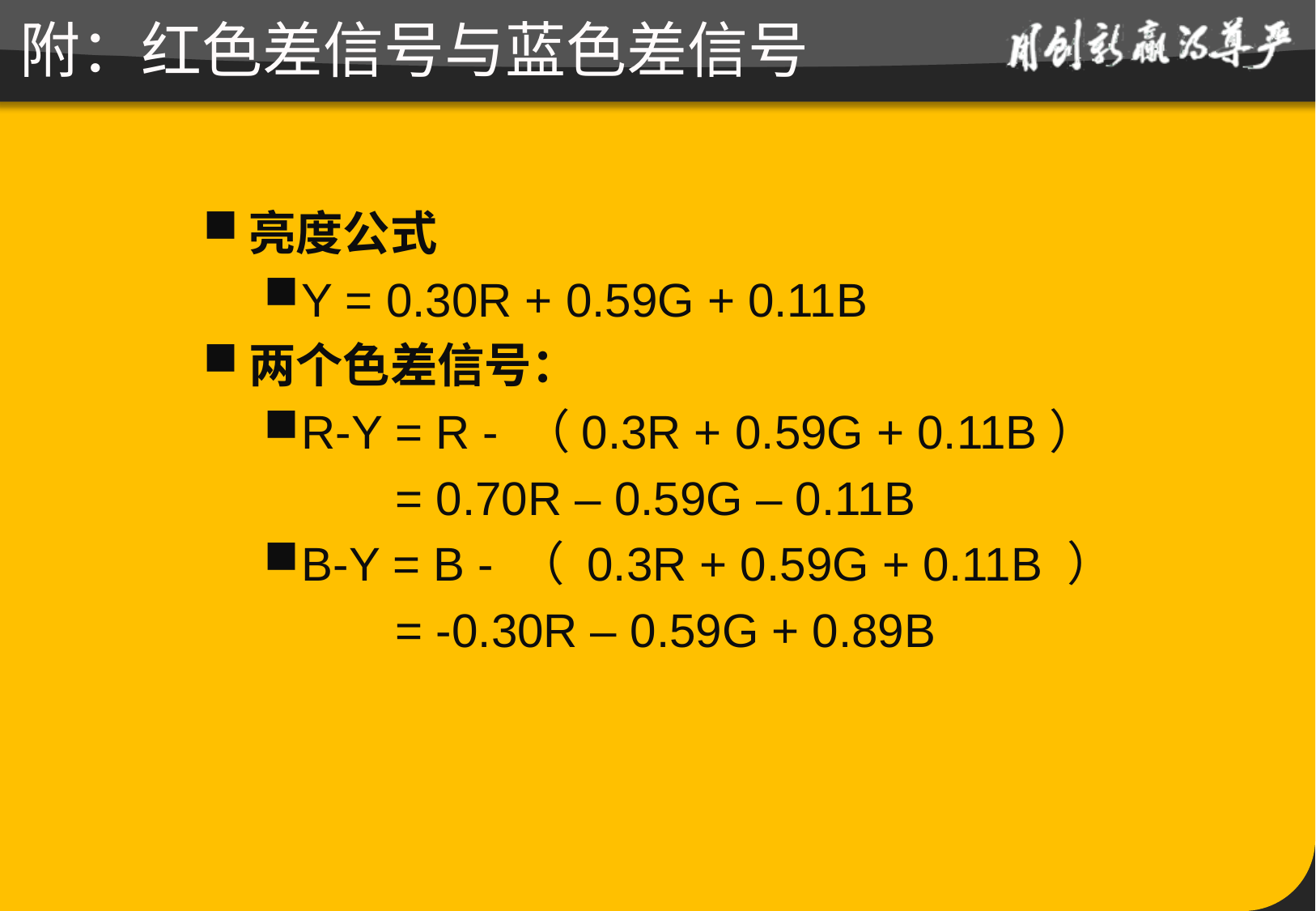

# 附：红色差信号与蓝色差信号
亮度公式
Y = 0.30R + 0.59G + 0.11B
两个色差信号：
R-Y = R - （0.3R + 0.59G + 0.11B）
          = 0.70R – 0.59G – 0.11B
B-Y = B - （ 0.3R + 0.59G + 0.11B ）
          = -0.30R – 0.59G + 0.89B